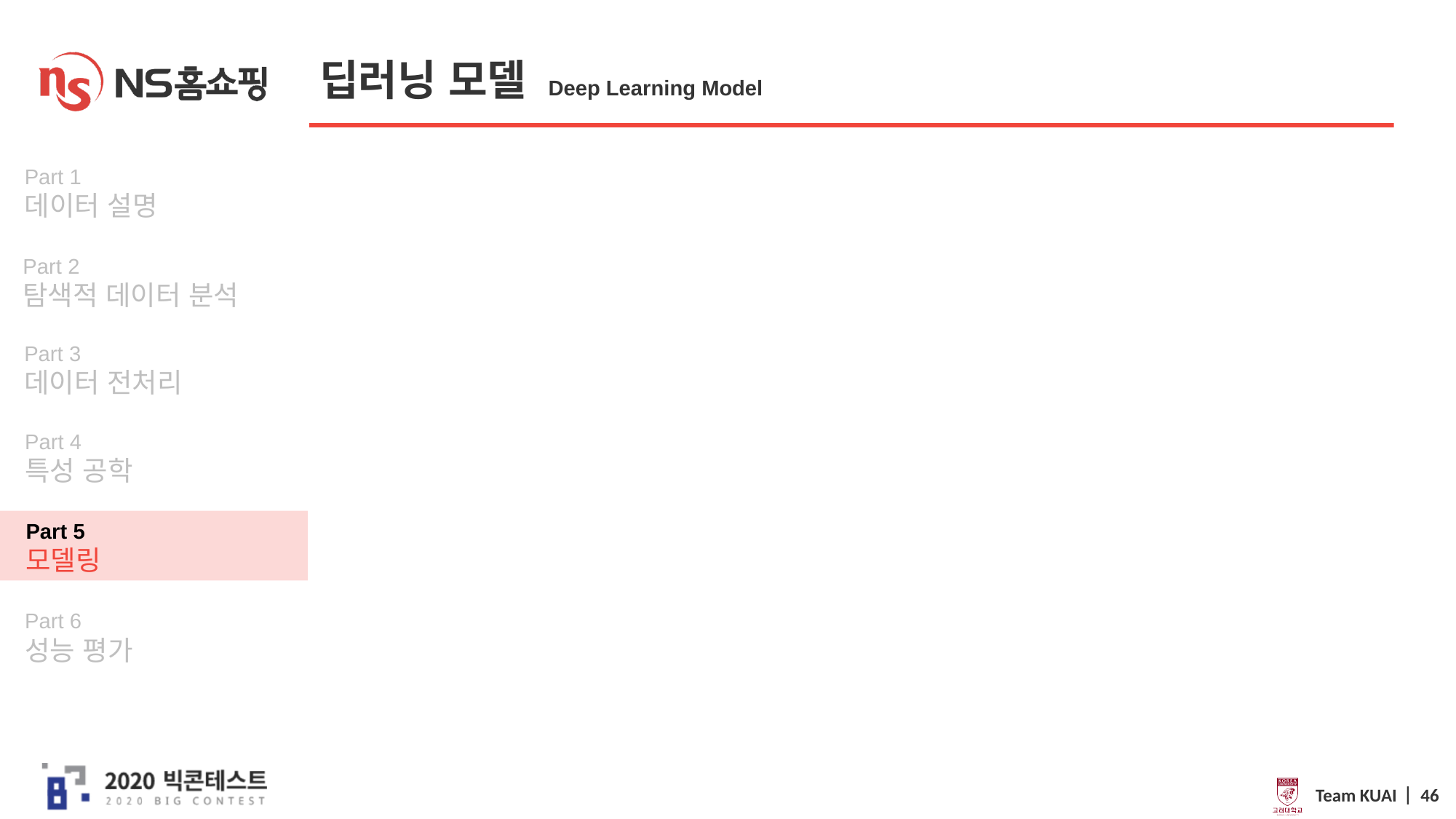

# 딥러닝 모델 Deep Learning Model

Team KUAI  ⎸ 46